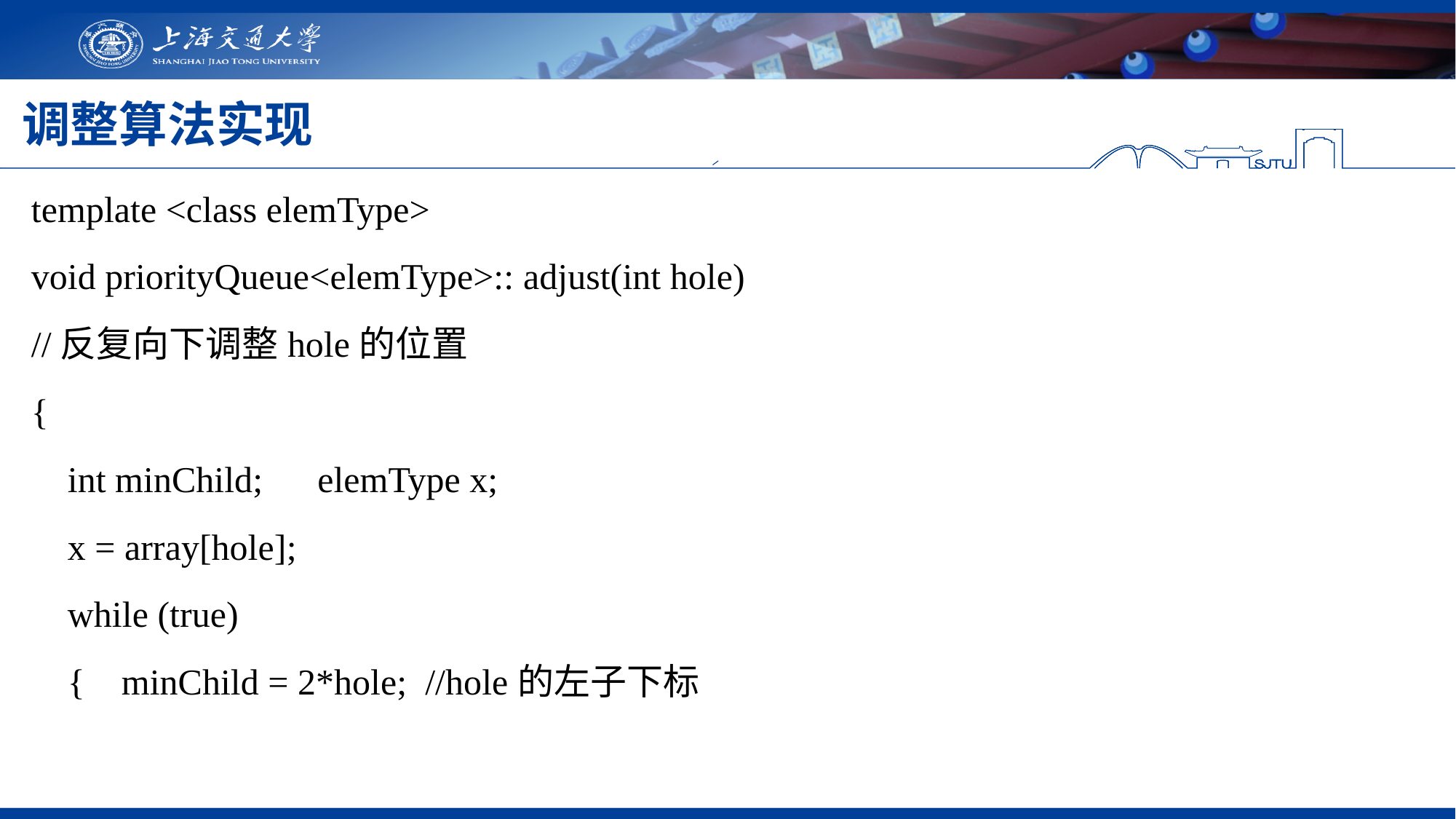

# 调整算法实现
template <class elemType>
void priorityQueue<elemType>:: adjust(int hole)
//反复向下调整hole的位置
{
    int minChild;      elemType x;
    x = array[hole];
    while (true)
    {    minChild = 2*hole;  //hole的左子下标